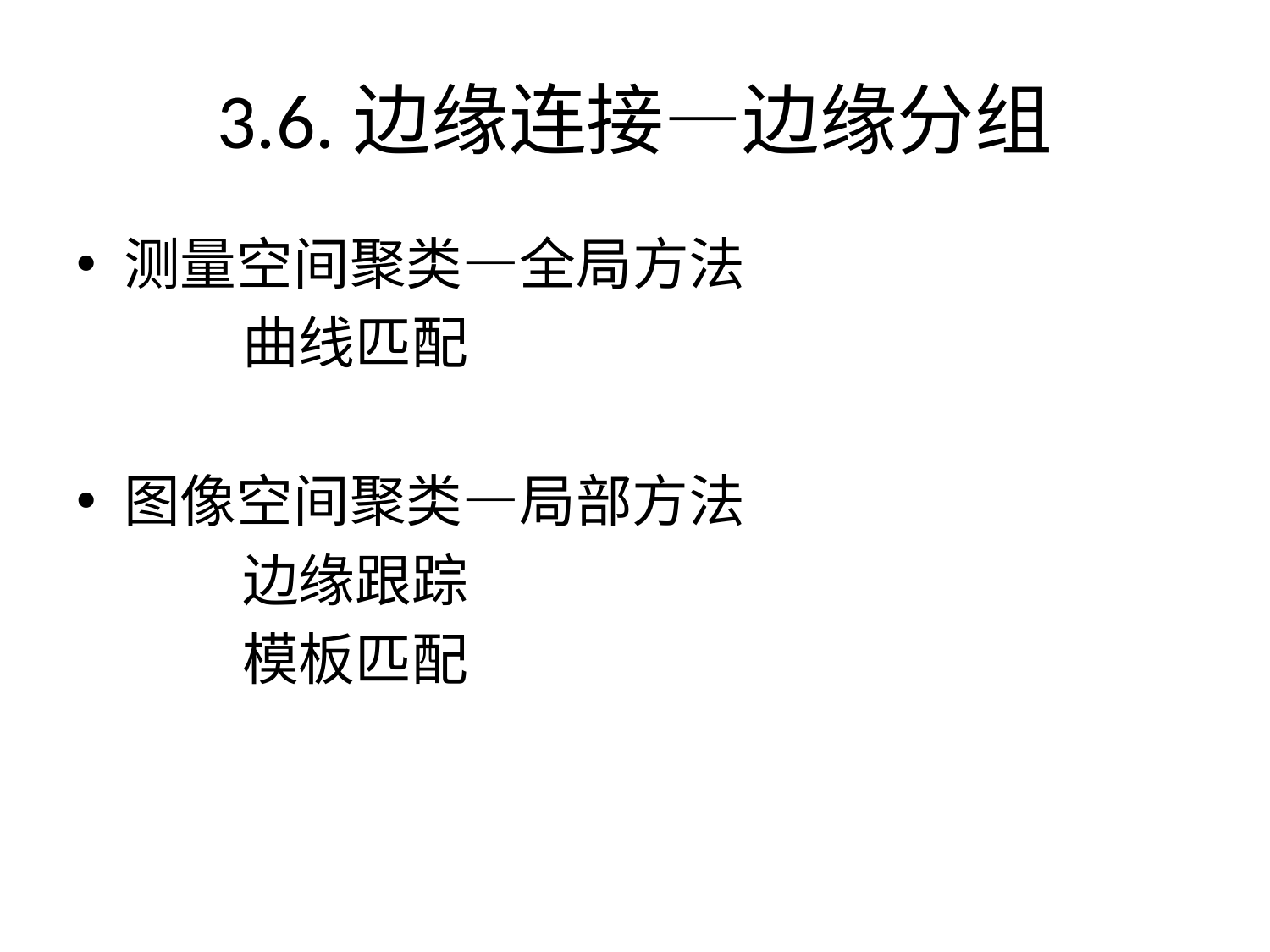

# 3.6.边缘连接—边缘分组
测量空间聚类—全局方法
            曲线匹配

图像空间聚类—局部方法
            边缘跟踪
            模板匹配